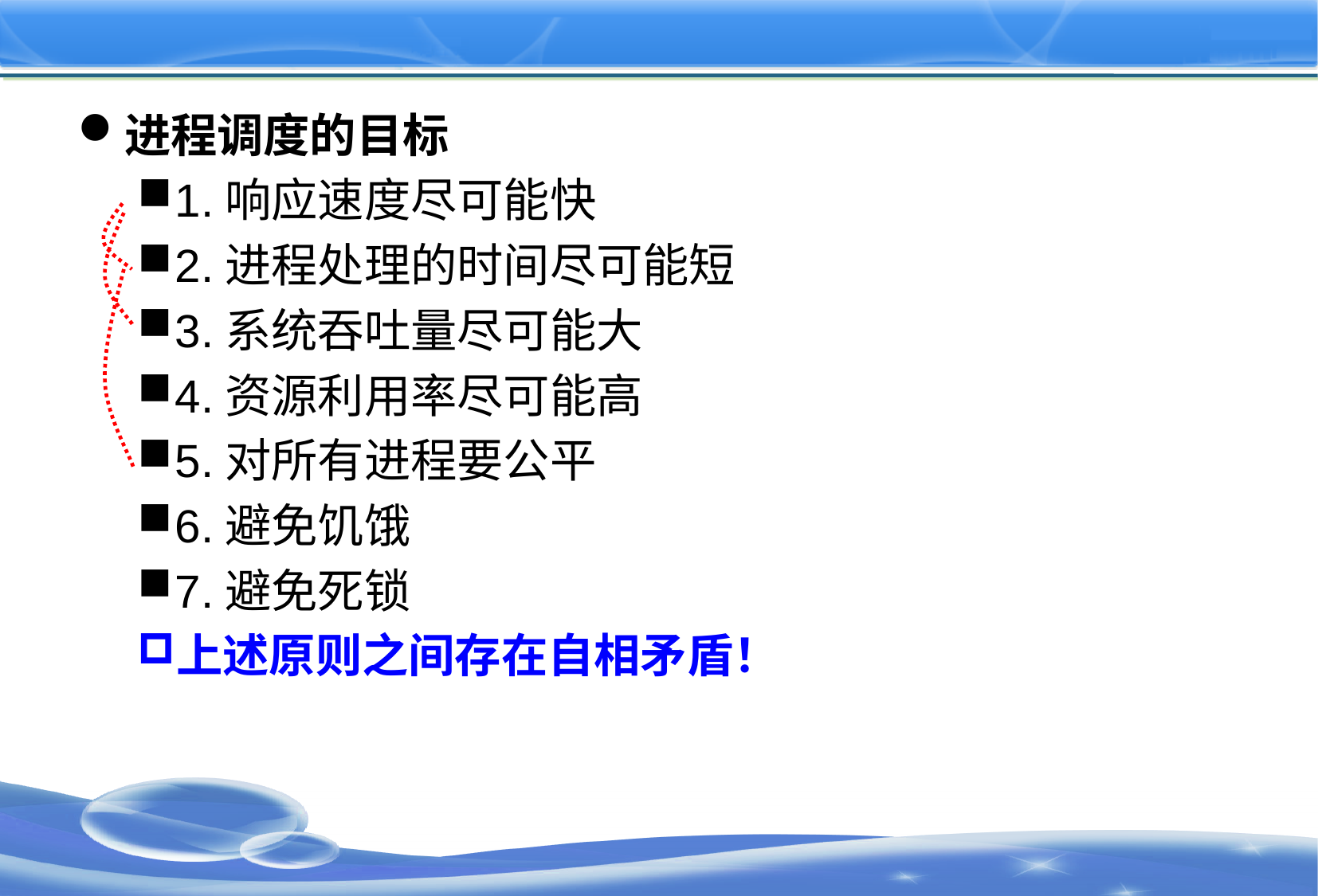

#
进程调度的目标
1.响应速度尽可能快
2.进程处理的时间尽可能短
3.系统吞吐量尽可能大
4.资源利用率尽可能高
5.对所有进程要公平
6.避免饥饿
7.避免死锁
上述原则之间存在自相矛盾！